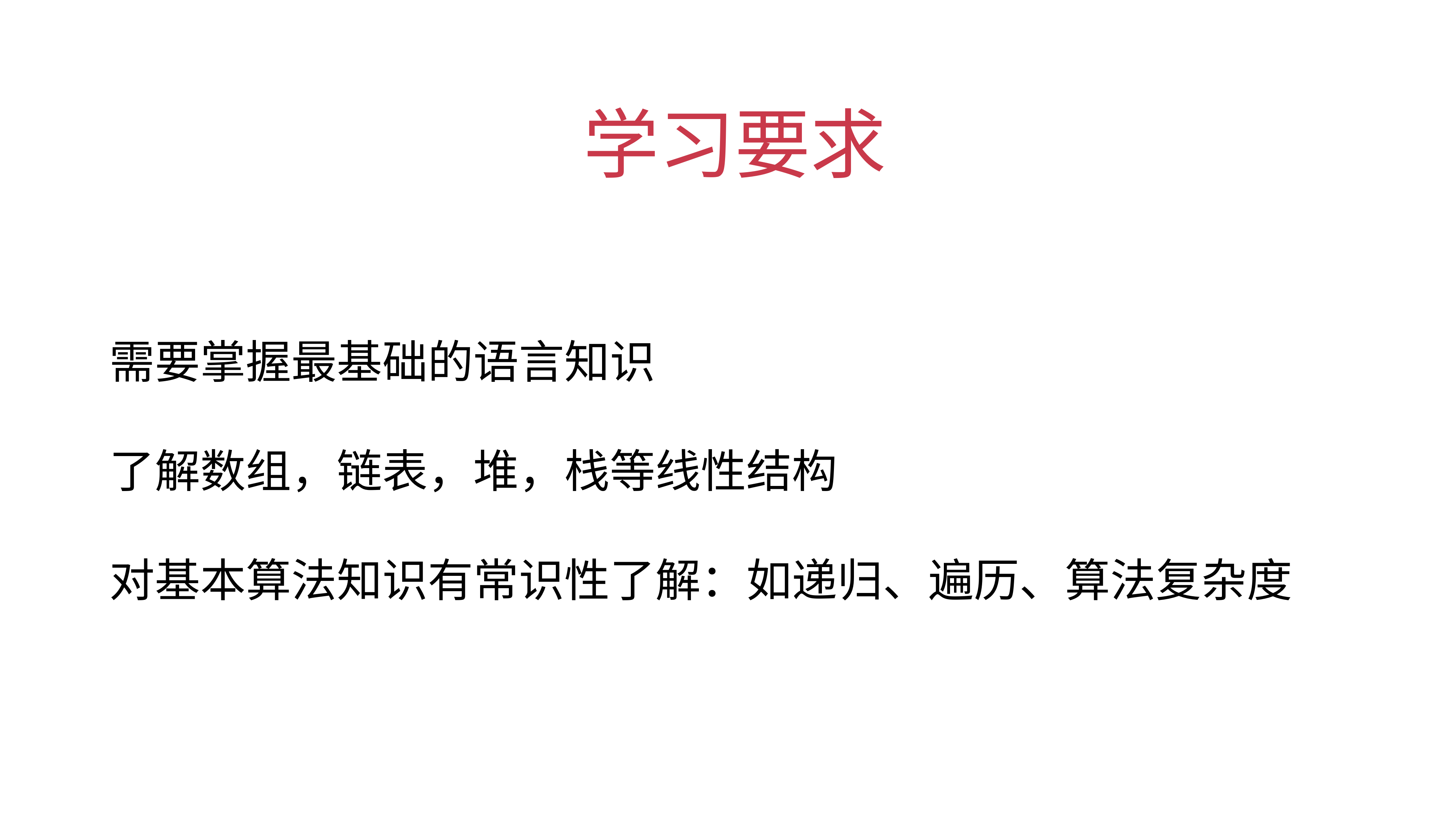

# 学习要求
需要掌握最基础的语言知识
了解数组，链表，堆，栈等线性结构
对基本算法知识有常识性了解：如递归、遍历、算法复杂度